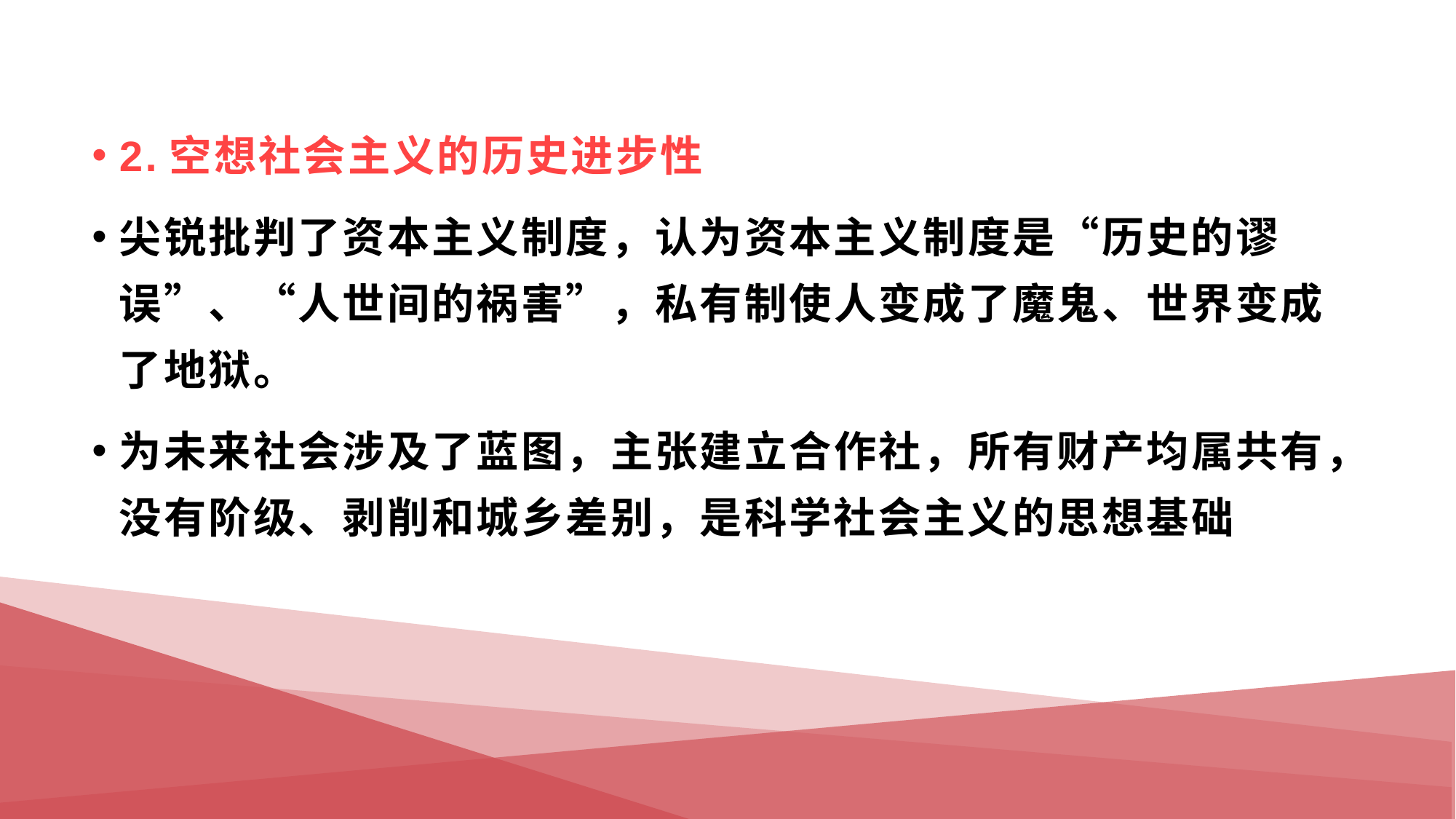

2.空想社会主义的历史进步性
尖锐批判了资本主义制度，认为资本主义制度是“历史的谬误”、“人世间的祸害”，私有制使人变成了魔鬼、世界变成了地狱。
为未来社会涉及了蓝图，主张建立合作社，所有财产均属共有，没有阶级、剥削和城乡差别，是科学社会主义的思想基础